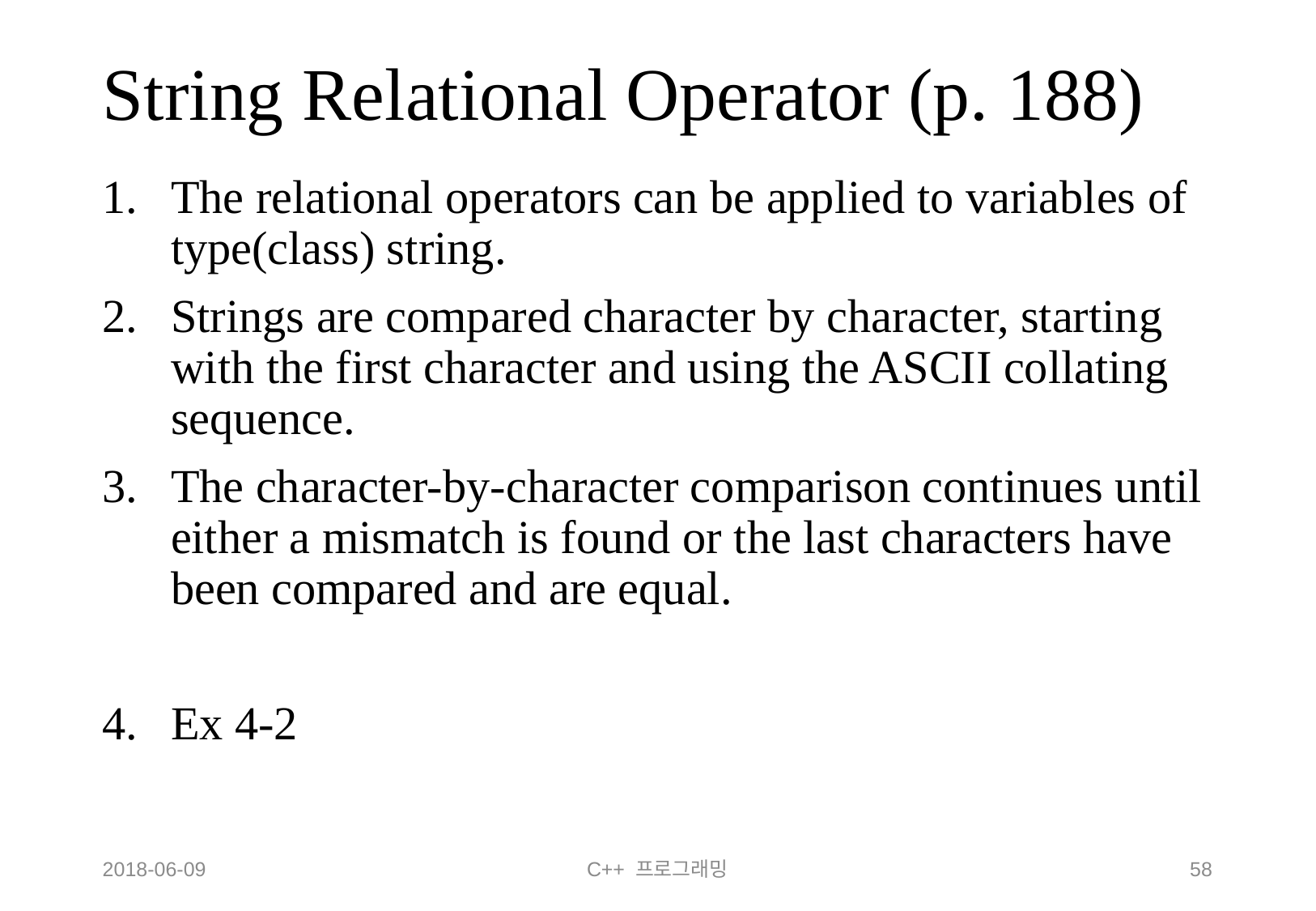

# String Relational Operator (p. 188)
The relational operators can be applied to variables of type(class) string.
Strings are compared character by character, starting with the first character and using the ASCII collating sequence.
The character-by-character comparison continues until either a mismatch is found or the last characters have been compared and are equal.

Ex 4-2
2018-06-09
C++ 프로그래밍
58